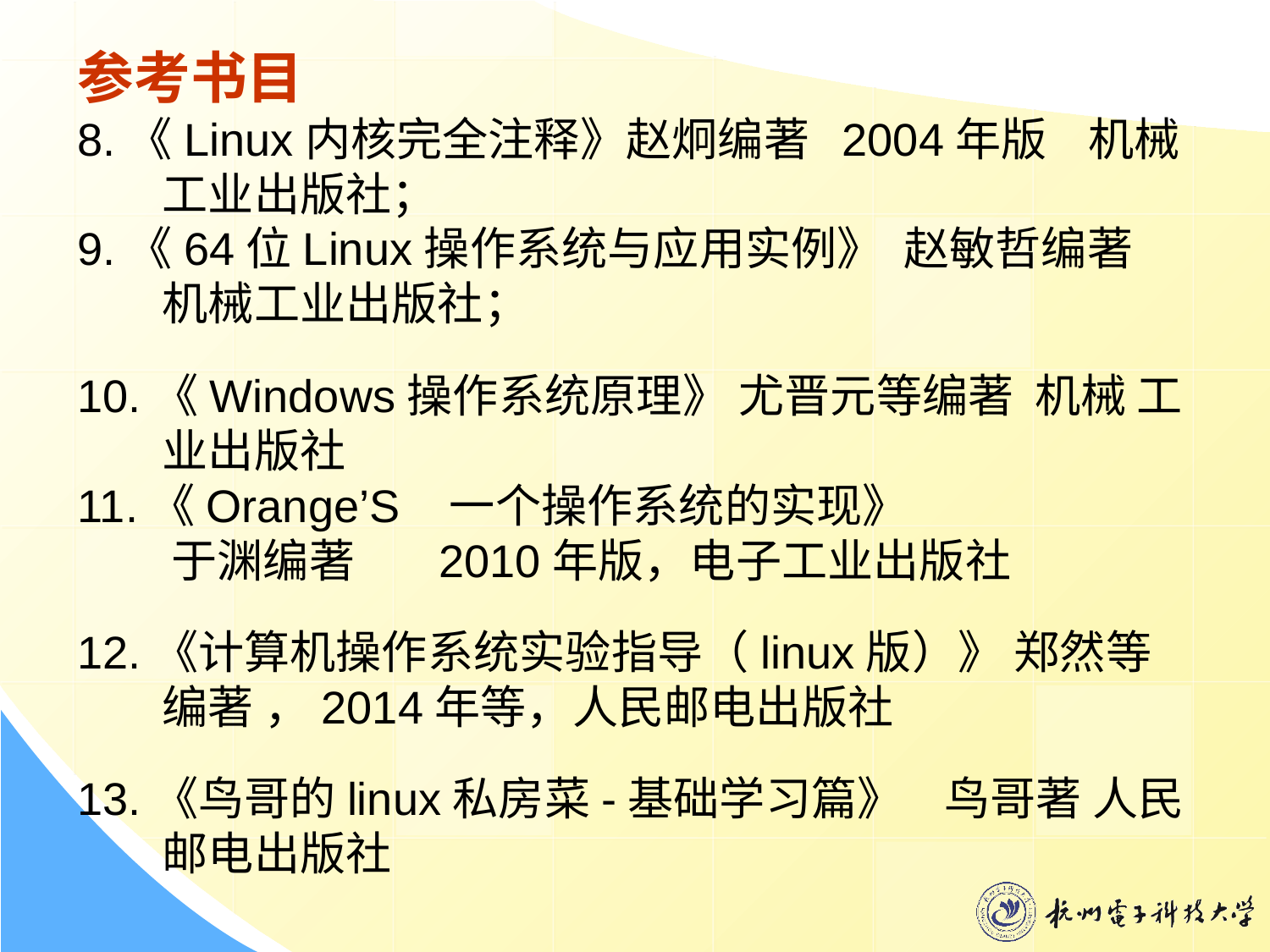

参考书目
8.《Linux内核完全注释》赵炯编著  2004年版    机械工业出版社；
9.《64位Linux操作系统与应用实例》  赵敏哲编著   机械工业出版社；
10.《Windows操作系统原理》 尤晋元等编著  机械 工业出版社
11.《Orange’S   一个操作系统的实现》
        于渊编著       2010年版，电子工业出版社
12.《计算机操作系统实验指导（linux版）》 郑然等编著 ，2014年等，人民邮电出版社
13.《鸟哥的linux私房菜-基础学习篇》    鸟哥著 人民邮电出版社